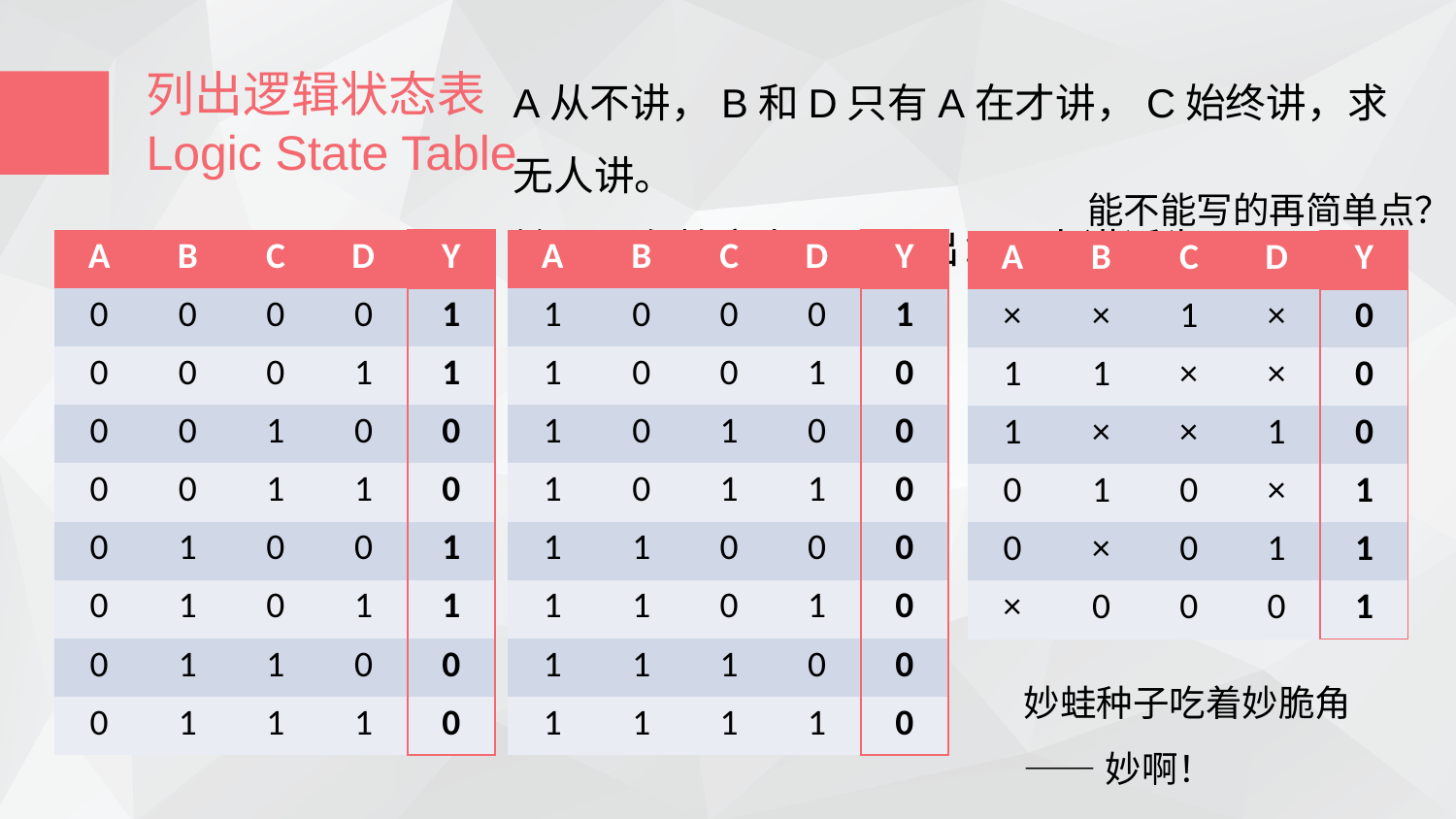

A从不讲，B和D只有A在才讲，C始终讲，求无人讲。
输入：在教室为1。输出：无人讲话为1。
列出逻辑状态表
Logic State Table

能不能写的再简单点？
| A | B | C | D | Y |
| --- | --- | --- | --- | --- |
| 0 | 0 | 0 | 0 | 1 |
| 0 | 0 | 0 | 1 | 1 |
| 0 | 0 | 1 | 0 | 0 |
| 0 | 0 | 1 | 1 | 0 |
| 0 | 1 | 0 | 0 | 1 |
| 0 | 1 | 0 | 1 | 1 |
| 0 | 1 | 1 | 0 | 0 |
| 0 | 1 | 1 | 1 | 0 |
| A | B | C | D | Y |
| --- | --- | --- | --- | --- |
| 1 | 0 | 0 | 0 | 1 |
| 1 | 0 | 0 | 1 | 0 |
| 1 | 0 | 1 | 0 | 0 |
| 1 | 0 | 1 | 1 | 0 |
| 1 | 1 | 0 | 0 | 0 |
| 1 | 1 | 0 | 1 | 0 |
| 1 | 1 | 1 | 0 | 0 |
| 1 | 1 | 1 | 1 | 0 |
| A | B | C | D | Y |
| --- | --- | --- | --- | --- |
| × | × | 1 | × | 0 |
| 1 | 1 | × | × | 0 |
| 1 | × | × | 1 | 0 |
| 0 | 1 | 0 | × | 1 |
| 0 | × | 0 | 1 | 1 |
| × | 0 | 0 | 0 | 1 |
妙蛙种子吃着妙脆角
——妙啊！